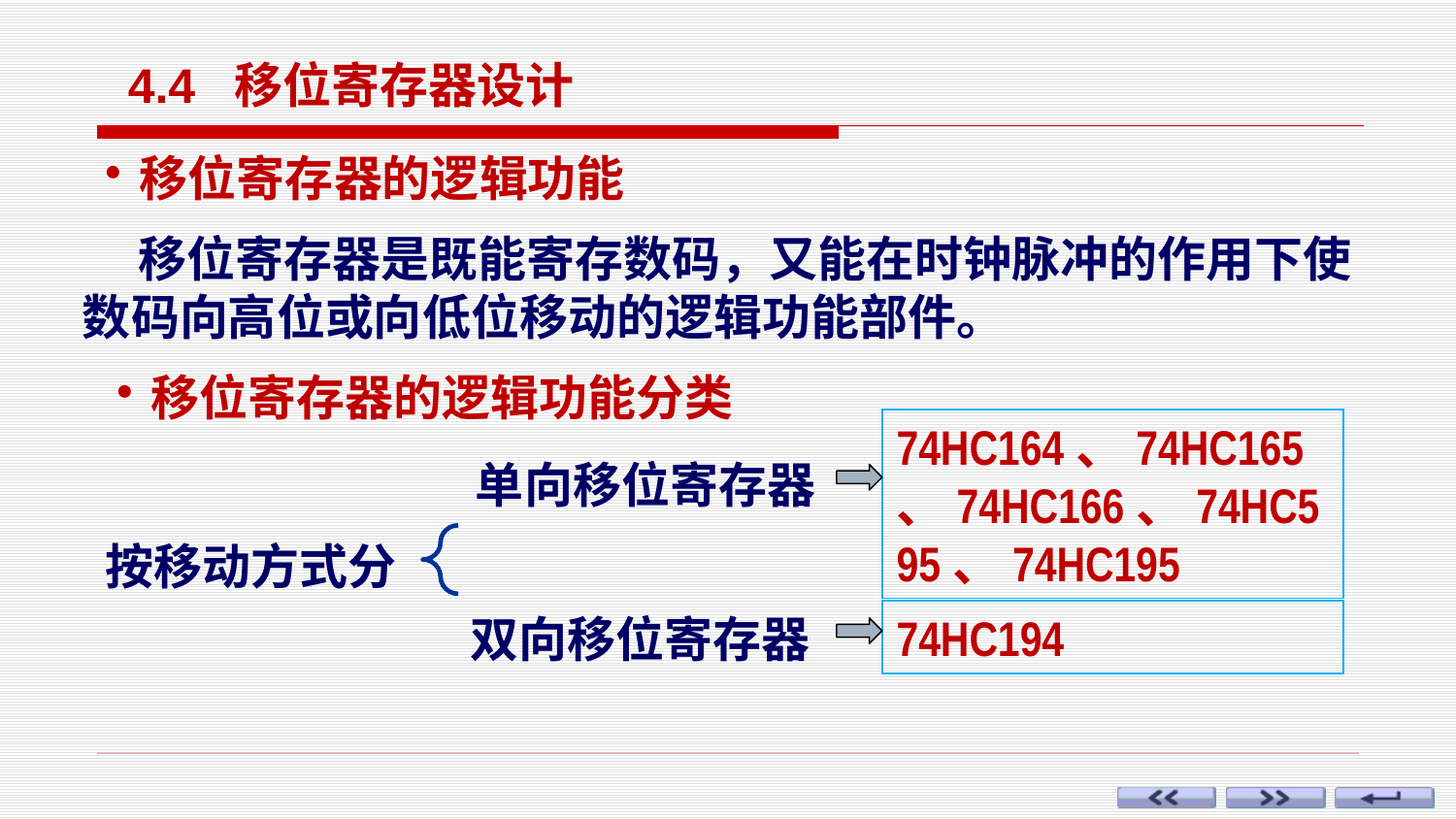

4.4  移位寄存器设计
移位寄存器的逻辑功能
    移位寄存器是既能寄存数码，又能在时钟脉冲的作用下使数码向高位或向低位移动的逻辑功能部件。
移位寄存器的逻辑功能分类
74HC164、74HC165、74HC166、74HC595、74HC195
单向移位寄存器

按移动方式分
74HC194
双向移位寄存器